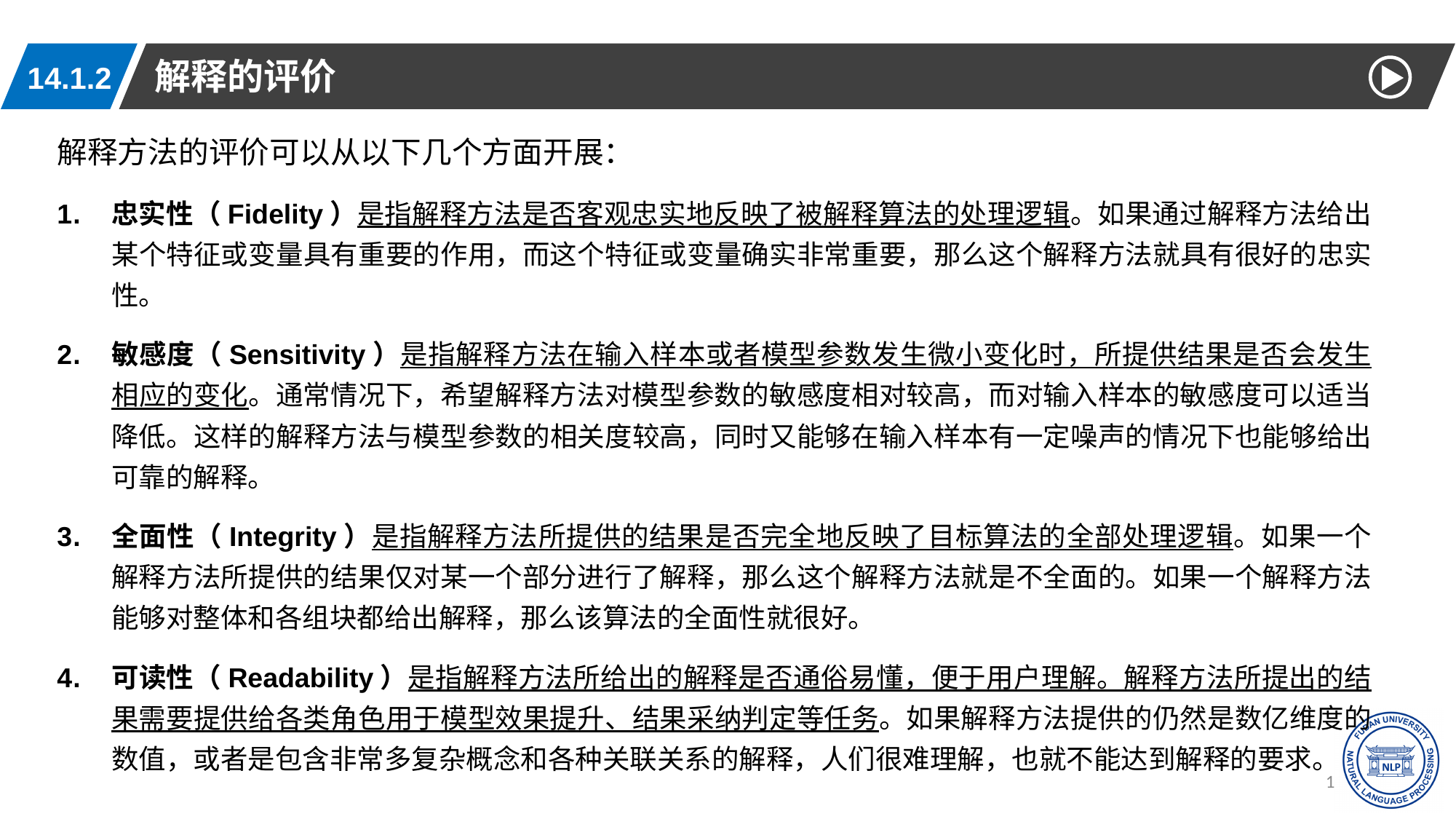

解释的评价
14.1.2

解释方法的评价可以从以下几个方面开展：
忠实性（Fidelity）是指解释方法是否客观忠实地反映了被解释算法的处理逻辑。如果通过解释方法给出某个特征或变量具有重要的作用，而这个特征或变量确实非常重要，那么这个解释方法就具有很好的忠实性。
敏感度（Sensitivity）是指解释方法在输入样本或者模型参数发生微小变化时，所提供结果是否会发生相应的变化。通常情况下，希望解释方法对模型参数的敏感度相对较高，而对输入样本的敏感度可以适当降低。这样的解释方法与模型参数的相关度较高，同时又能够在输入样本有一定噪声的情况下也能够给出可靠的解释。
全面性（Integrity）是指解释方法所提供的结果是否完全地反映了目标算法的全部处理逻辑。如果一个解释方法所提供的结果仅对某一个部分进行了解释，那么这个解释方法就是不全面的。如果一个解释方法能够对整体和各组块都给出解释，那么该算法的全面性就很好。
可读性（Readability）是指解释方法所给出的解释是否通俗易懂，便于用户理解。解释方法所提出的结果需要提供给各类角色用于模型效果提升、结果采纳判定等任务。如果解释方法提供的仍然是数亿维度的数值，或者是包含非常多复杂概念和各种关联关系的解释，人们很难理解，也就不能达到解释的要求。
11